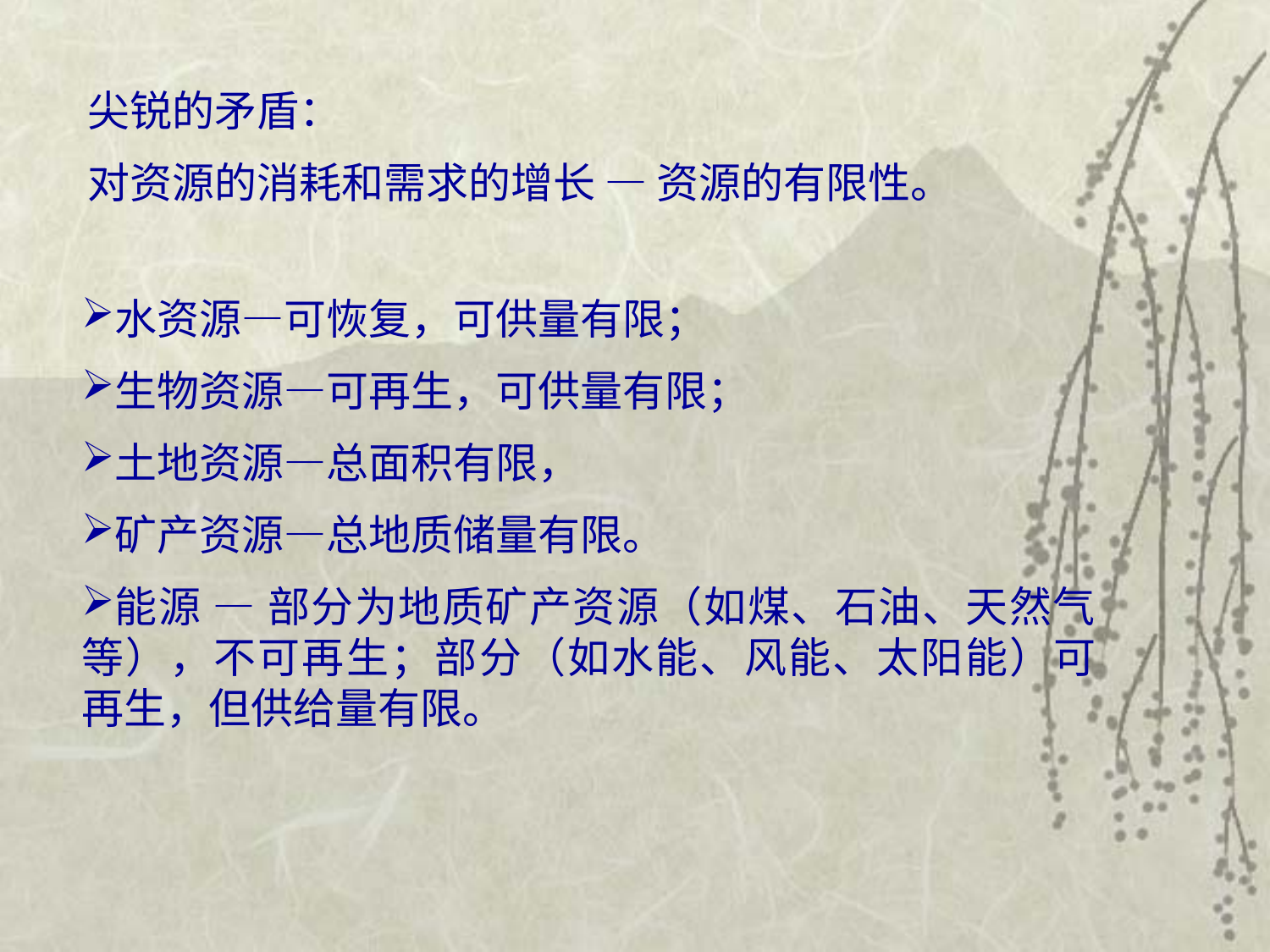

尖锐的矛盾：
对资源的消耗和需求的增长 — 资源的有限性。
水资源—可恢复，可供量有限；
生物资源—可再生，可供量有限；
土地资源—总面积有限，
矿产资源—总地质储量有限。
能源 — 部分为地质矿产资源（如煤、石油、天然气等），不可再生；部分（如水能、风能、太阳能）可再生，但供给量有限。